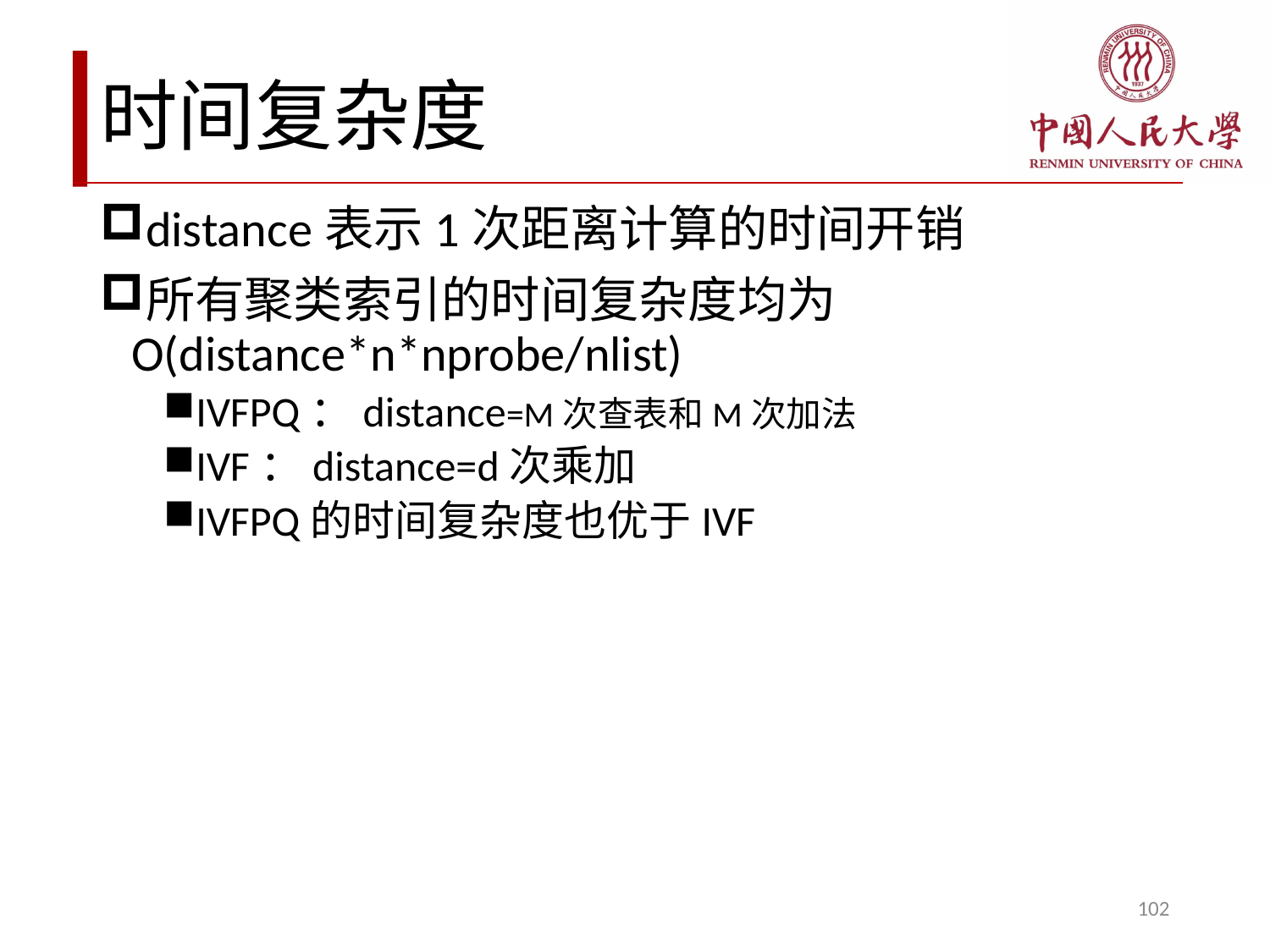

# 时间复杂度
distance表示1次距离计算的时间开销
所有聚类索引的时间复杂度均为O(distance*n*nprobe/nlist)
IVFPQ：distance=M次查表和M次加法
IVF：distance=d次乘加
IVFPQ的时间复杂度也优于IVF
102